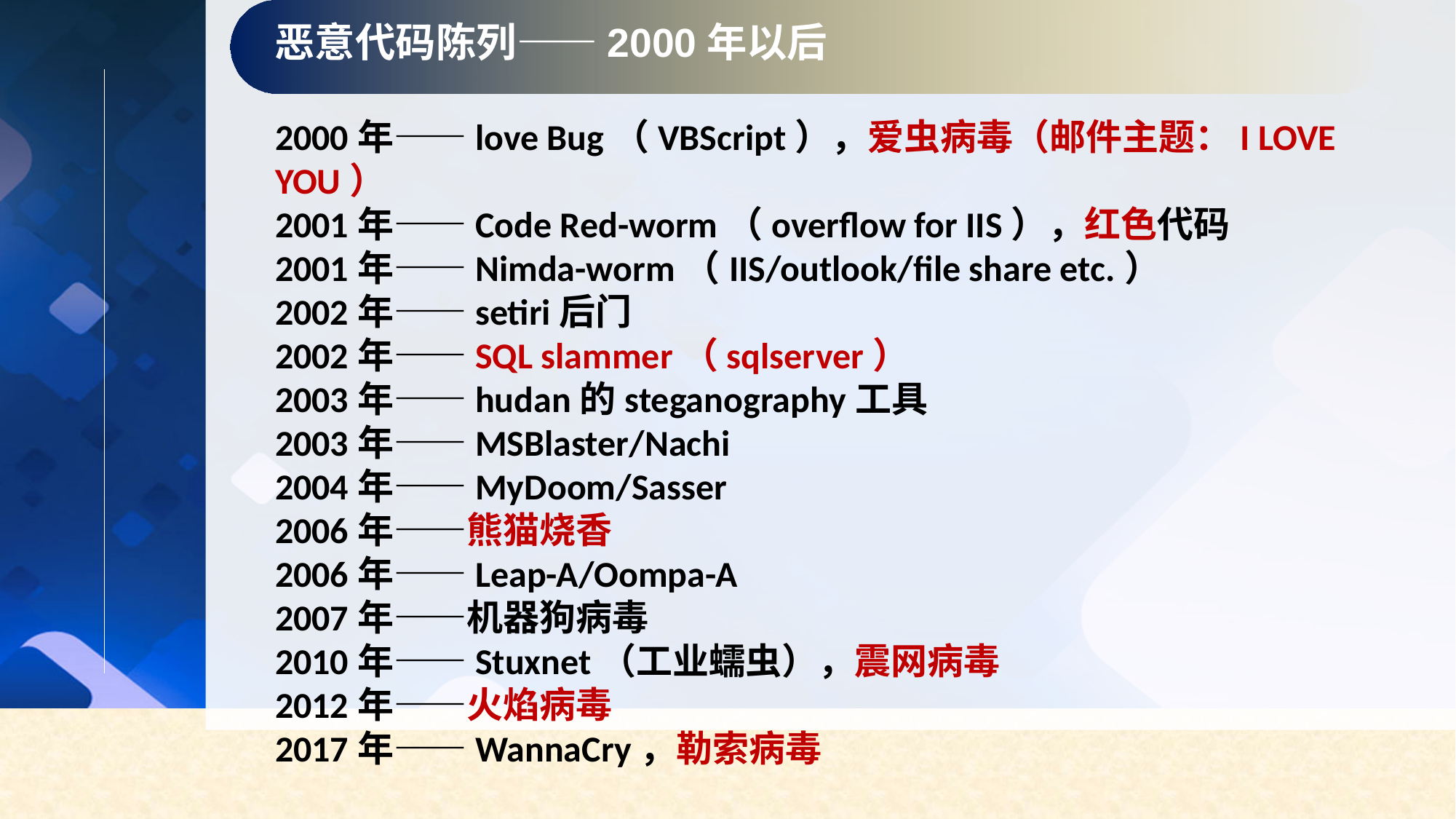

恶意代码陈列——2000年以后
2000年——love Bug（VBScript），爱虫病毒（邮件主题：I LOVE YOU）
2001年——Code Red-worm（overflow for IIS），红色代码
2001年——Nimda-worm（IIS/outlook/file share etc.）
2002年——setiri后门
2002年——SQL slammer（sqlserver）
2003年——hudan的steganography工具
2003年——MSBlaster/Nachi
2004年——MyDoom/Sasser
2006年——熊猫烧香
2006年——Leap-A/Oompa-A
2007年——机器狗病毒
2010年——Stuxnet（工业蠕虫），震网病毒
2012年——火焰病毒
2017年——WannaCry，勒索病毒